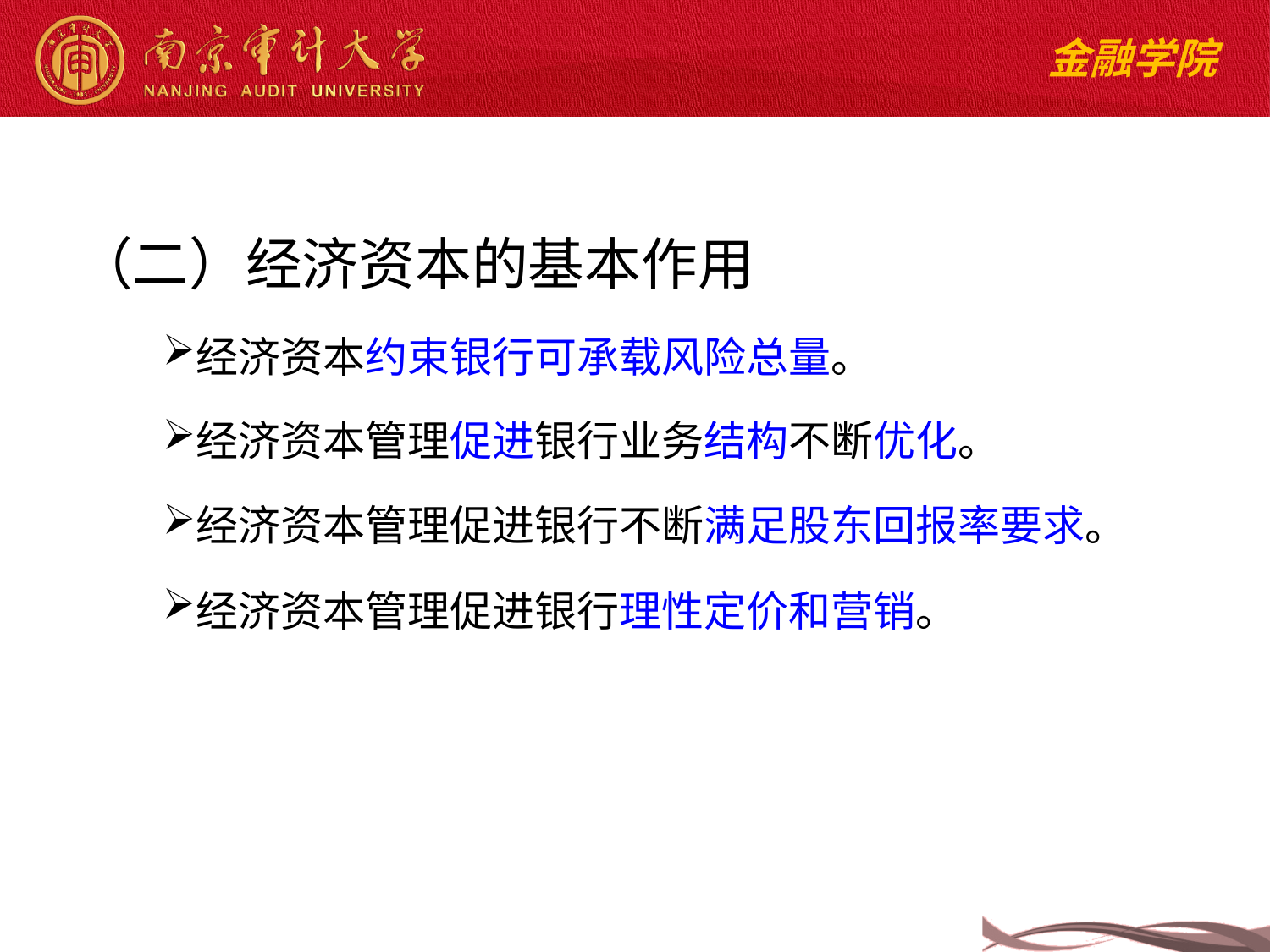

（二）经济资本的基本作用
经济资本约束银行可承载风险总量。
经济资本管理促进银行业务结构不断优化。
经济资本管理促进银行不断满足股东回报率要求。
经济资本管理促进银行理性定价和营销。